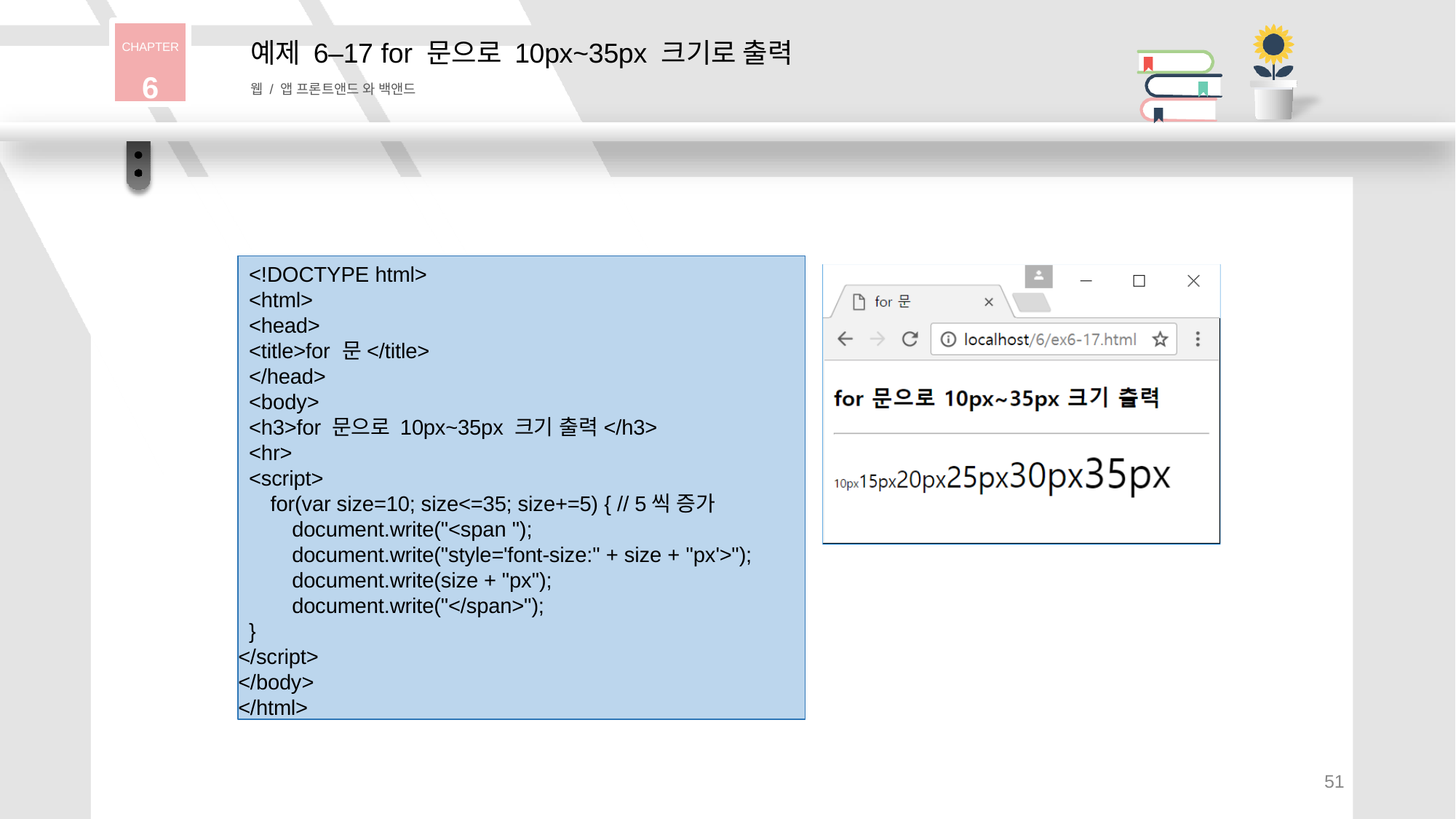

CHAPTER

6

# 예제 6–17 for 문으로 10px~35px 크기로 출력

웹 / 앱 프론트앤드 와 백앤드

<!DOCTYPE html>
<html>
<head>
<title>for 문</title>
</head>
<body>
<h3>for 문으로 10px~35px 크기 출력</h3>
<hr>
<script>
for(var size=10; size<=35; size+=5) { // 5씩 증가  document.write("<span ");  document.write("style='font-size:" + size + "px'>");  document.write(size + "px");  document.write("</span>");
}
</script>
</body>
</html>

51